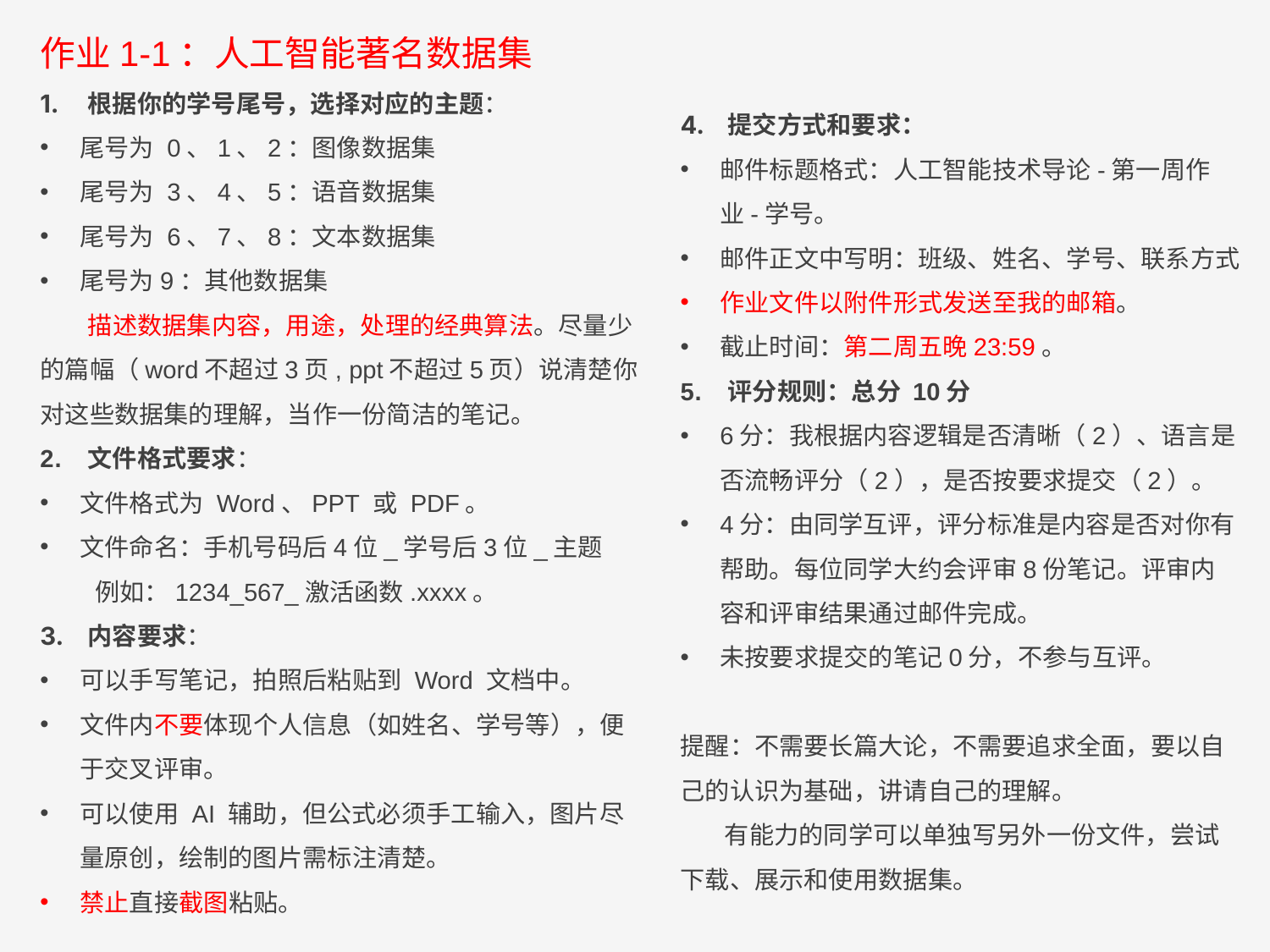

作业1-1：人工智能著名数据集
根据你的学号尾号，选择对应的主题：
尾号为 0、1、2：图像数据集
尾号为 3、4、5：语音数据集
尾号为 6、7、8：文本数据集
尾号为9：其他数据集
      描述数据集内容，用途，处理的经典算法。尽量少的篇幅（word不超过3页, ppt不超过5页）说清楚你对这些数据集的理解，当作一份简洁的笔记。
文件格式要求：
文件格式为 Word、PPT 或 PDF。
文件命名：手机号码后4位_学号后3位_主题
       例如：1234_567_激活函数.xxxx。
内容要求：
可以手写笔记，拍照后粘贴到 Word 文档中。
文件内不要体现个人信息（如姓名、学号等），便于交叉评审。
可以使用 AI 辅助，但公式必须手工输入，图片尽量原创，绘制的图片需标注清楚。
禁止直接截图粘贴。

提交方式和要求：
邮件标题格式：人工智能技术导论-第一周作业-学号。
邮件正文中写明：班级、姓名、学号、联系方式
作业文件以附件形式发送至我的邮箱。
截止时间：第二周五晚23:59。
评分规则：总分 10分
6分：我根据内容逻辑是否清晰（2）、语言是否流畅评分（2），是否按要求提交（2）。
4分：由同学互评，评分标准是内容是否对你有帮助。每位同学大约会评审8份笔记。评审内容和评审结果通过邮件完成。
未按要求提交的笔记0分，不参与互评。

提醒：不需要长篇大论，不需要追求全面，要以自己的认识为基础，讲请自己的理解。
       有能力的同学可以单独写另外一份文件，尝试下载、展示和使用数据集。
32